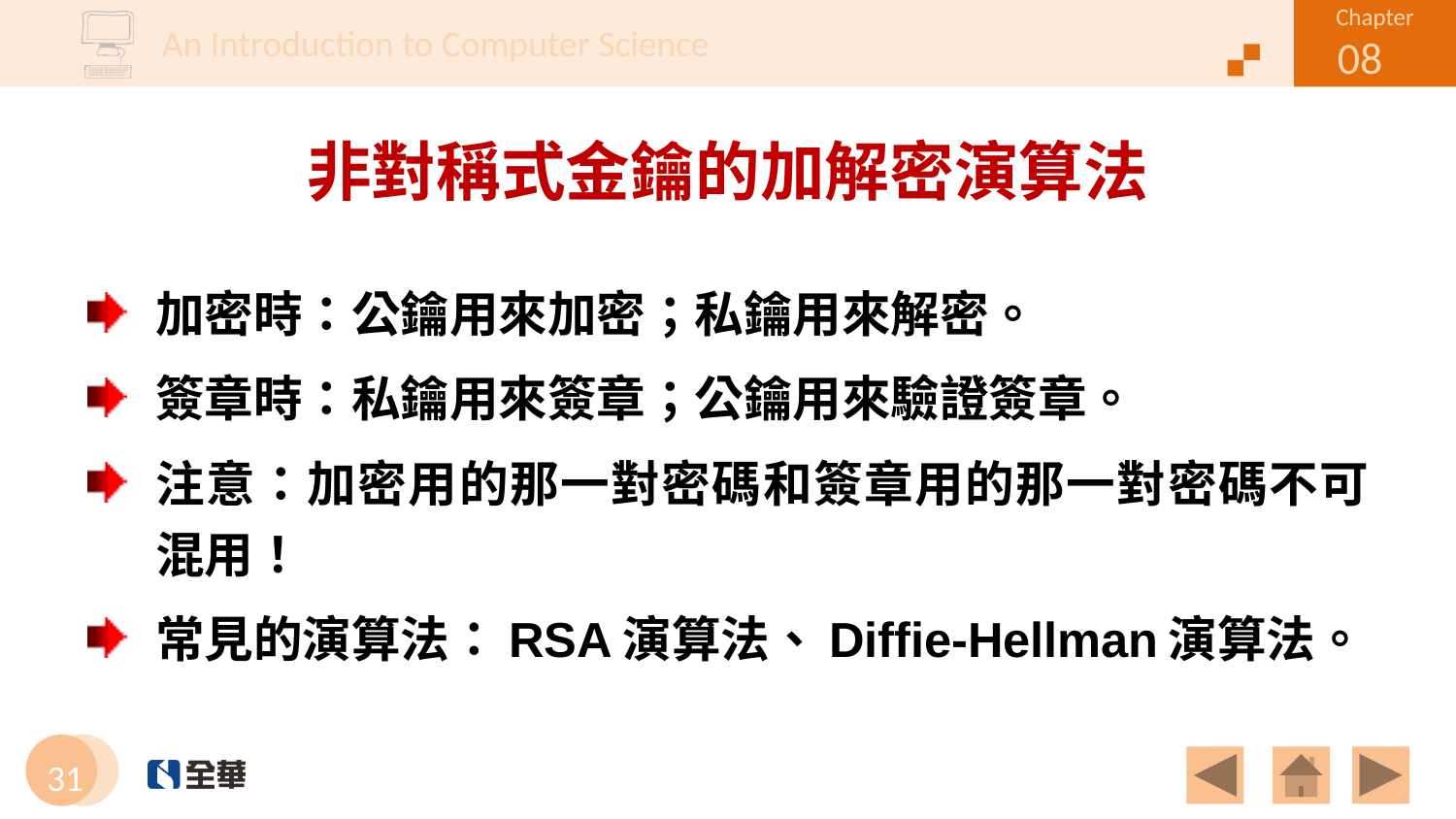

# 非對稱式金鑰的加解密演算法
加密時：公鑰用來加密；私鑰用來解密。
簽章時：私鑰用來簽章；公鑰用來驗證簽章。
注意：加密用的那一對密碼和簽章用的那一對密碼不可混用！
常見的演算法：RSA演算法、Diffie-Hellman演算法。